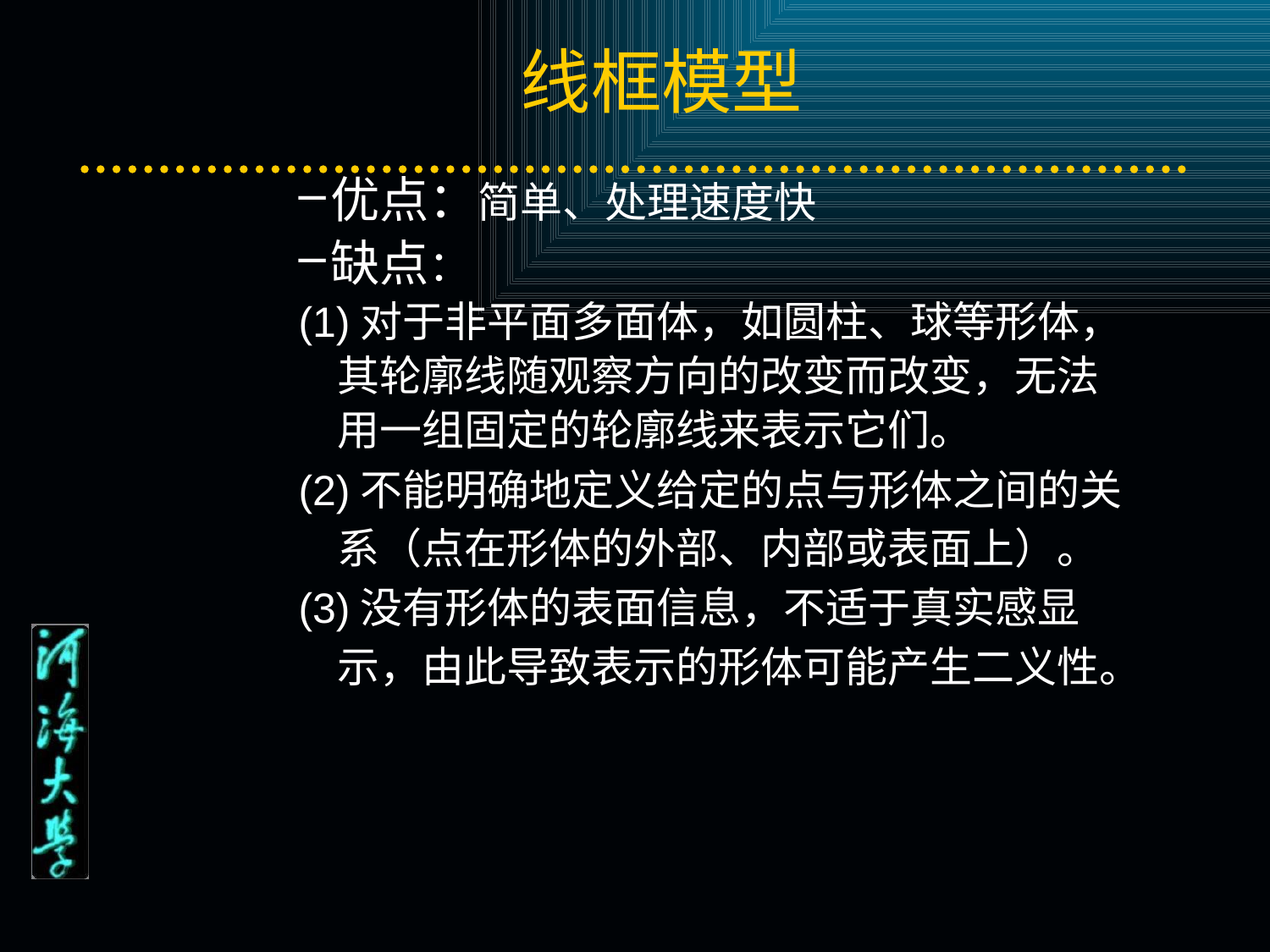

# 线框模型
优点：简单、处理速度快
缺点：
(1)对于非平面多面体，如圆柱、球等形体，
   其轮廓线随观察方向的改变而改变，无法
   用一组固定的轮廓线来表示它们。
(2)不能明确地定义给定的点与形体之间的关
   系（点在形体的外部、内部或表面上）。
(3)没有形体的表面信息，不适于真实感显
   示，由此导致表示的形体可能产生二义性。

15